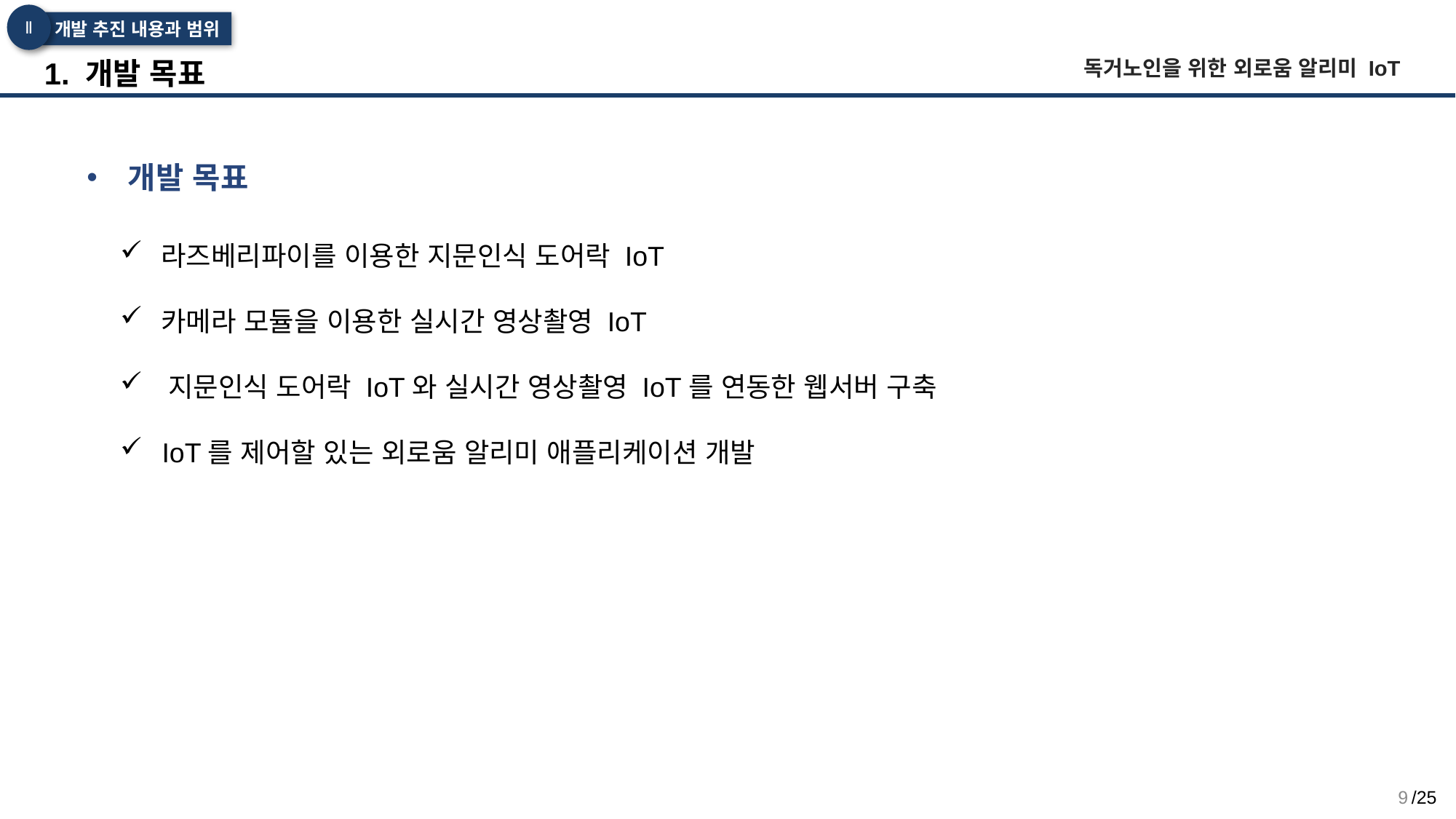

Ⅱ
개발 추진 내용과 범위
    1. 개발 목표
독거노인을 위한 외로움 알리미 IoT
개발 목표

라즈베리파이를 이용한 지문인식 도어락 IoT

카메라 모듈을 이용한 실시간 영상촬영 IoT

 지문인식 도어락 IoT와 실시간 영상촬영 IoT를 연동한 웹서버 구축

 IoT를 제어할 있는 외로움 알리미 애플리케이션 개발
9